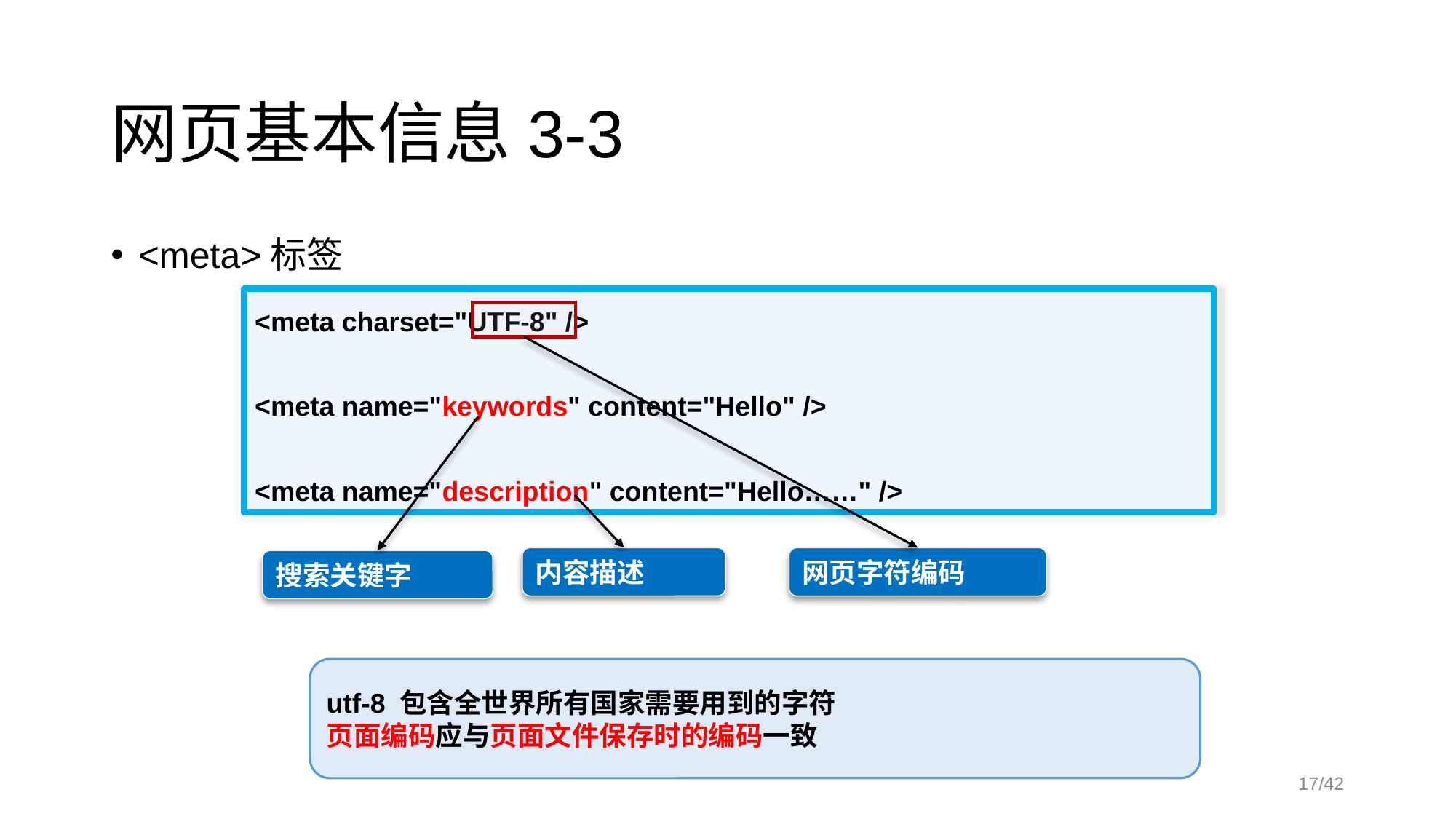

# 网页基本信息3-3
<meta>标签
<meta charset="UTF-8" />

<meta name="keywords" content="Hello" />

<meta name="description" content="Hello……" />

内容描述
网页字符编码
搜索关键字
utf-8 包含全世界所有国家需要用到的字符
页面编码应与页面文件保存时的编码一致
17/42